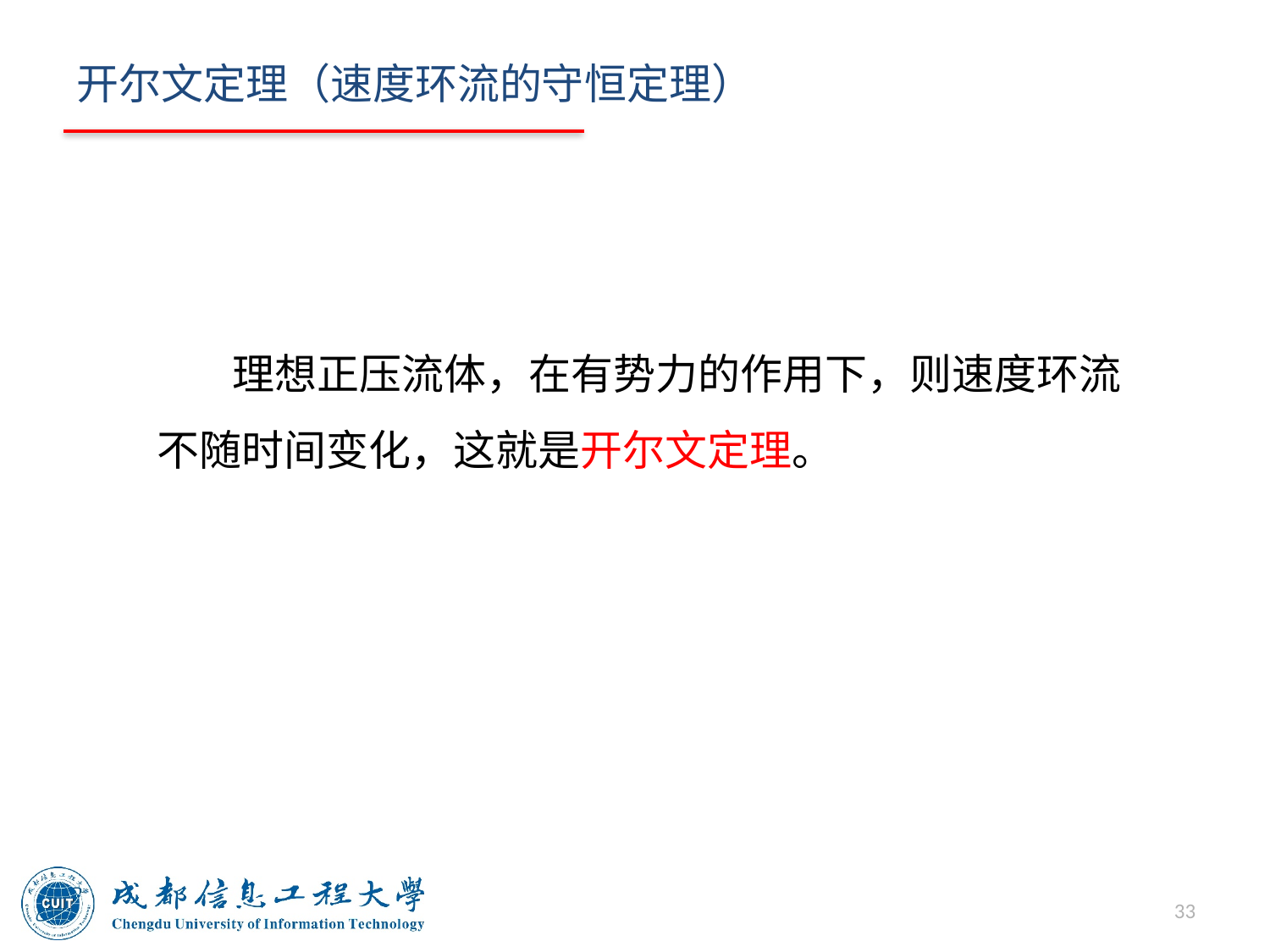

# 开尔文定理（速度环流的守恒定理）
理想正压流体，在有势力的作用下，则速度环流不随时间变化，这就是开尔文定理。
33